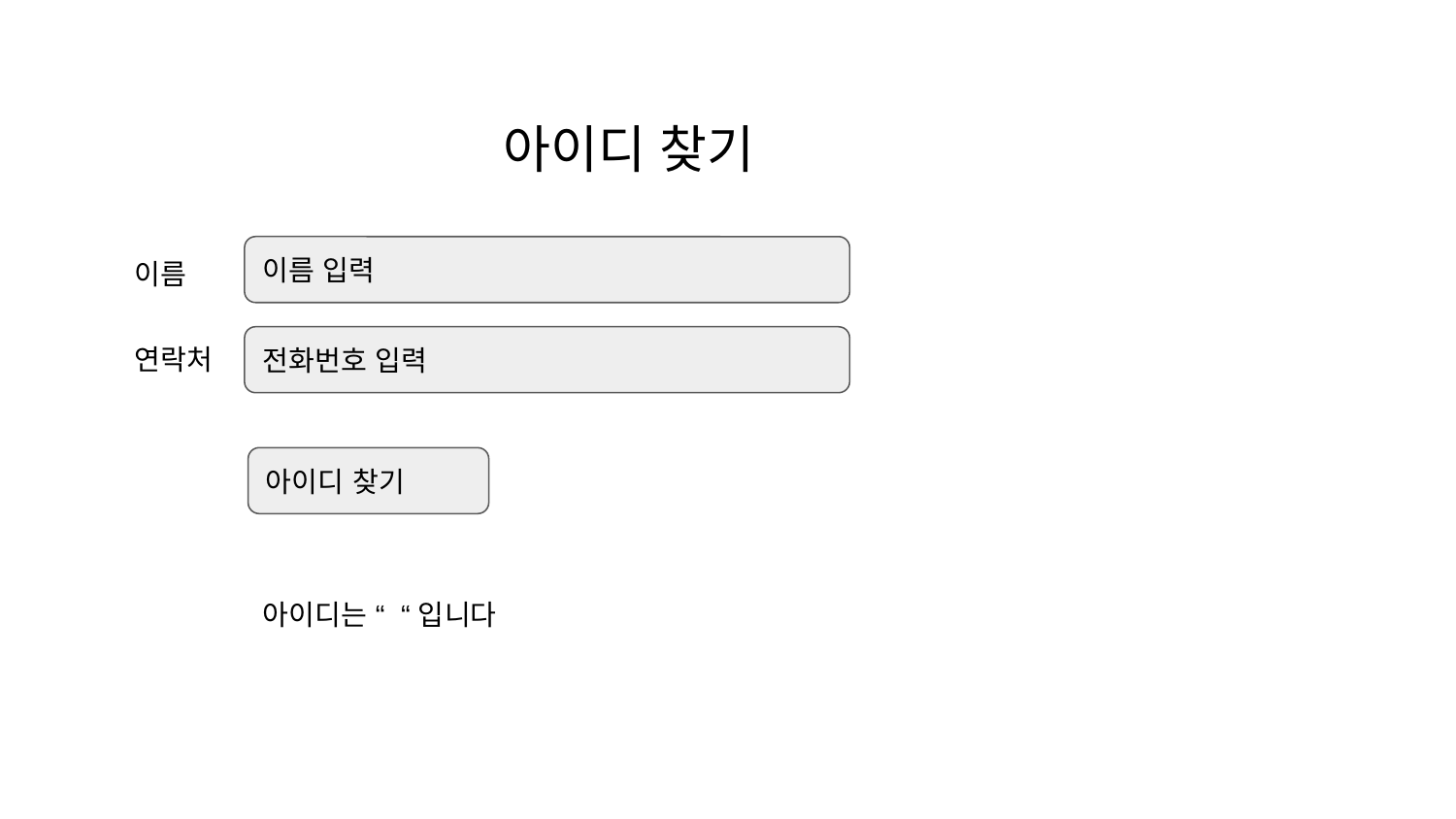

# 아이디 찾기
이름 입력
이름
전화번호 입력
연락처
아이디 찾기
아이디는 “  “ 입니다